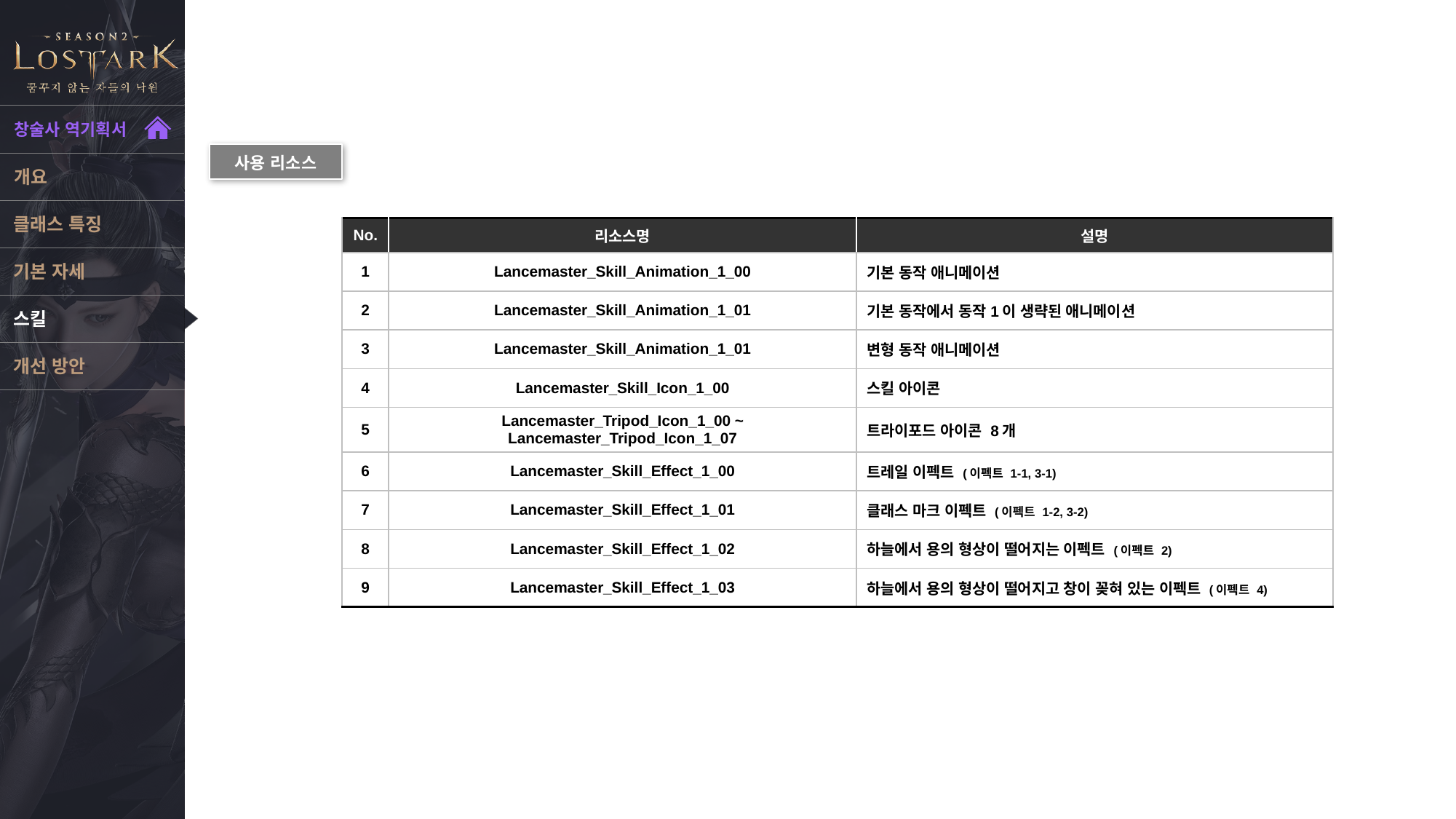

스킬 : 청룡진 사용 리소스
사용 리소스
| No. | 리소스명 | 설명 |
| --- | --- | --- |
| 1 | Lancemaster\_Skill\_Animation\_1\_00 | 기본 동작 애니메이션 |
| 2 | Lancemaster\_Skill\_Animation\_1\_01 | 기본 동작에서 동작1이 생략된 애니메이션 |
| 3 | Lancemaster\_Skill\_Animation\_1\_01 | 변형 동작 애니메이션 |
| 4 | Lancemaster\_Skill\_Icon\_1\_00 | 스킬 아이콘 |
| 5 | Lancemaster\_Tripod\_Icon\_1\_00 ~ Lancemaster\_Tripod\_Icon\_1\_07 | 트라이포드 아이콘 8개 |
| 6 | Lancemaster\_Skill\_Effect\_1\_00 | 트레일 이펙트 (이펙트 1-1, 3-1) |
| 7 | Lancemaster\_Skill\_Effect\_1\_01 | 클래스 마크 이펙트 (이펙트 1-2, 3-2) |
| 8 | Lancemaster\_Skill\_Effect\_1\_02 | 하늘에서 용의 형상이 떨어지는 이펙트 (이펙트 2) |
| 9 | Lancemaster\_Skill\_Effect\_1\_03 | 하늘에서 용의 형상이 떨어지고 창이 꽂혀 있는 이펙트 (이펙트 4) |